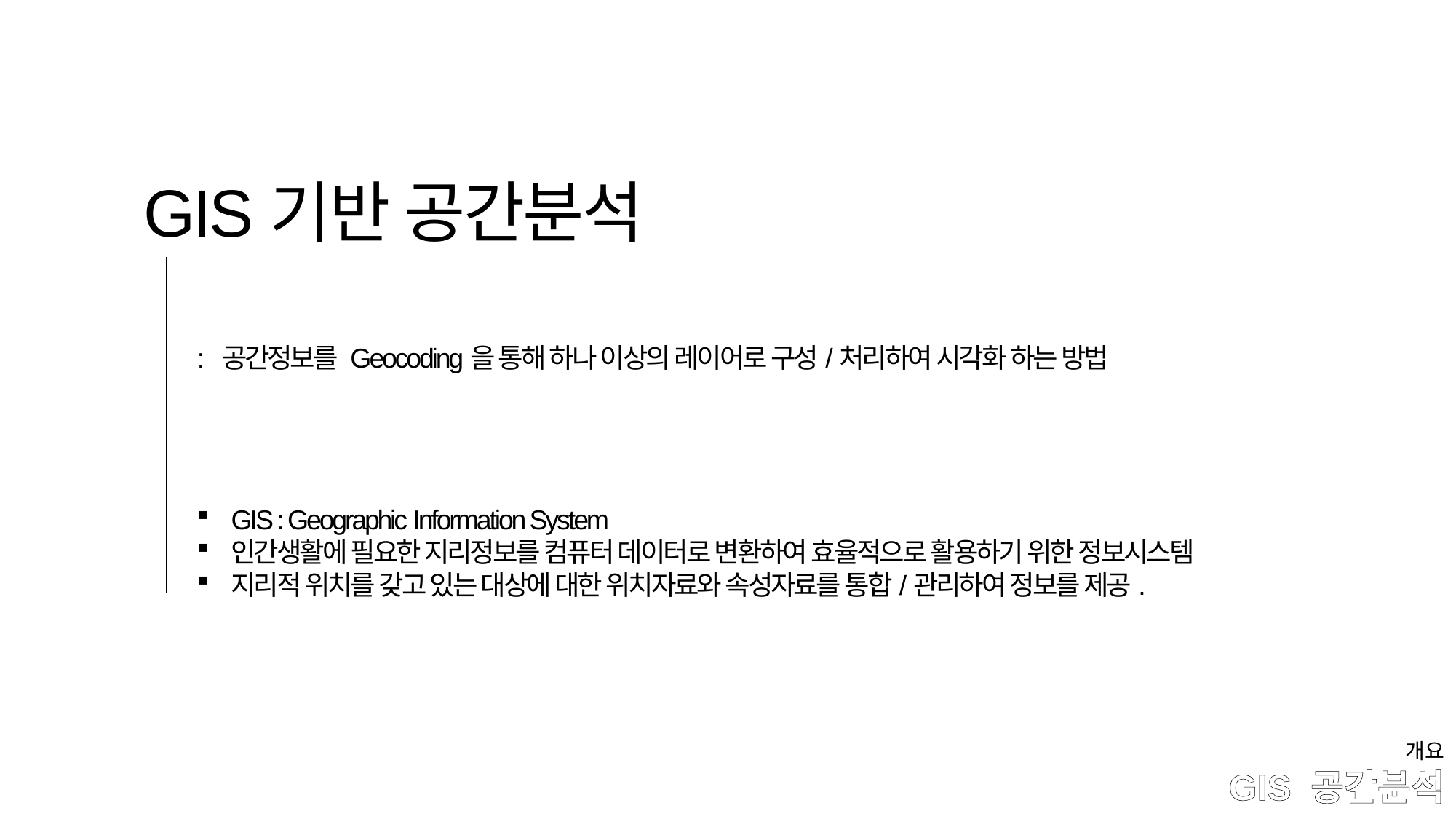

GIS기반 공간분석
:  공간정보를 Geocoding을 통해 하나 이상의 레이어로 구성/처리하여 시각화 하는 방법
GIS : Geographic Information System
인간생활에 필요한 지리정보를 컴퓨터 데이터로 변환하여 효율적으로 활용하기 위한 정보시스템
지리적 위치를 갖고 있는 대상에 대한 위치자료와 속성자료를 통합/관리하여 정보를 제공.
개요
# GIS 공간분석